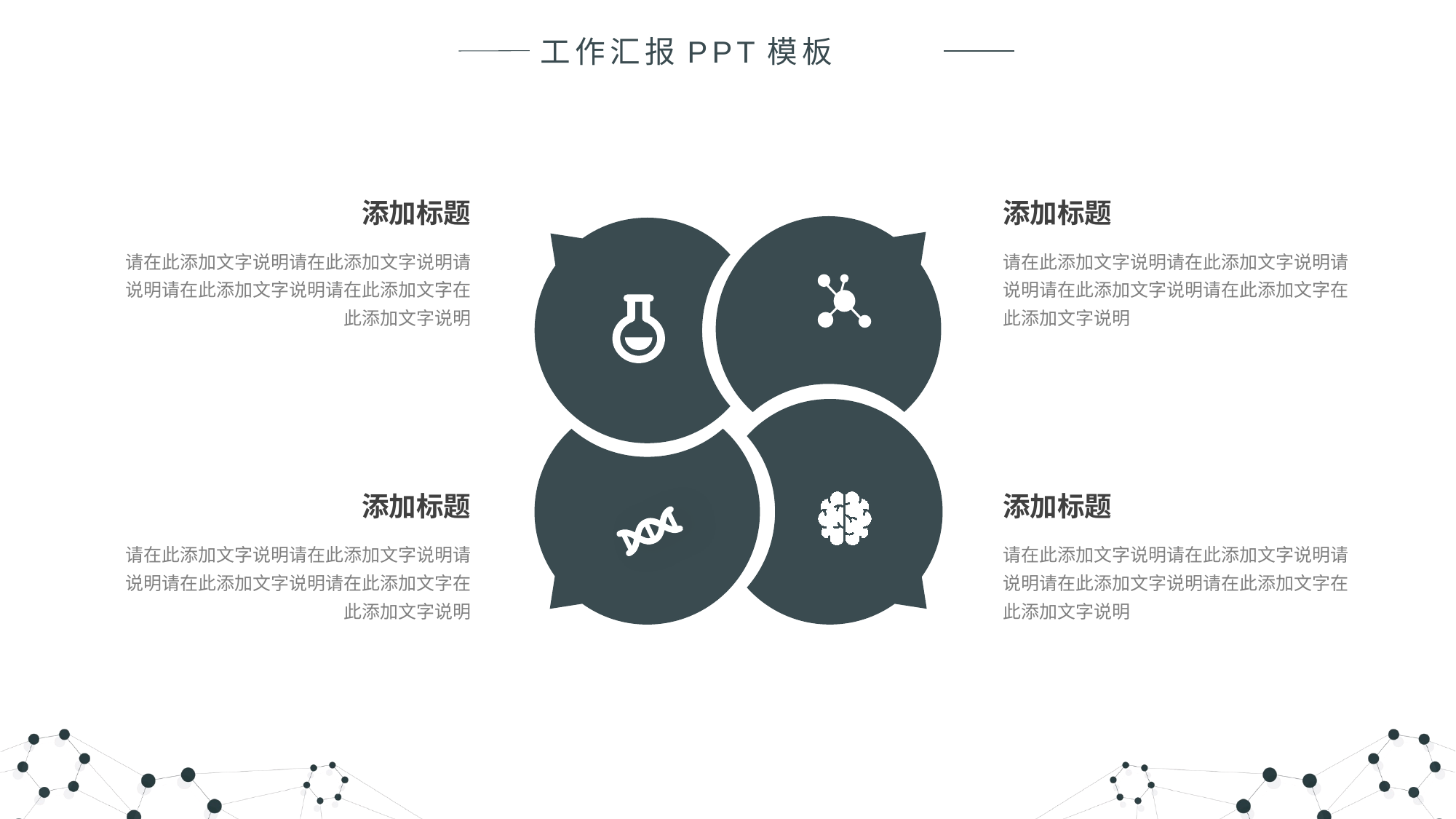

工作汇报PPT模板
添加标题
请在此添加文字说明请在此添加文字说明请说明请在此添加文字说明请在此添加文字在此添加文字说明
添加标题
请在此添加文字说明请在此添加文字说明请说明请在此添加文字说明请在此添加文字在此添加文字说明

添加标题
请在此添加文字说明请在此添加文字说明请说明请在此添加文字说明请在此添加文字在此添加文字说明
添加标题
请在此添加文字说明请在此添加文字说明请说明请在此添加文字说明请在此添加文字在此添加文字说明